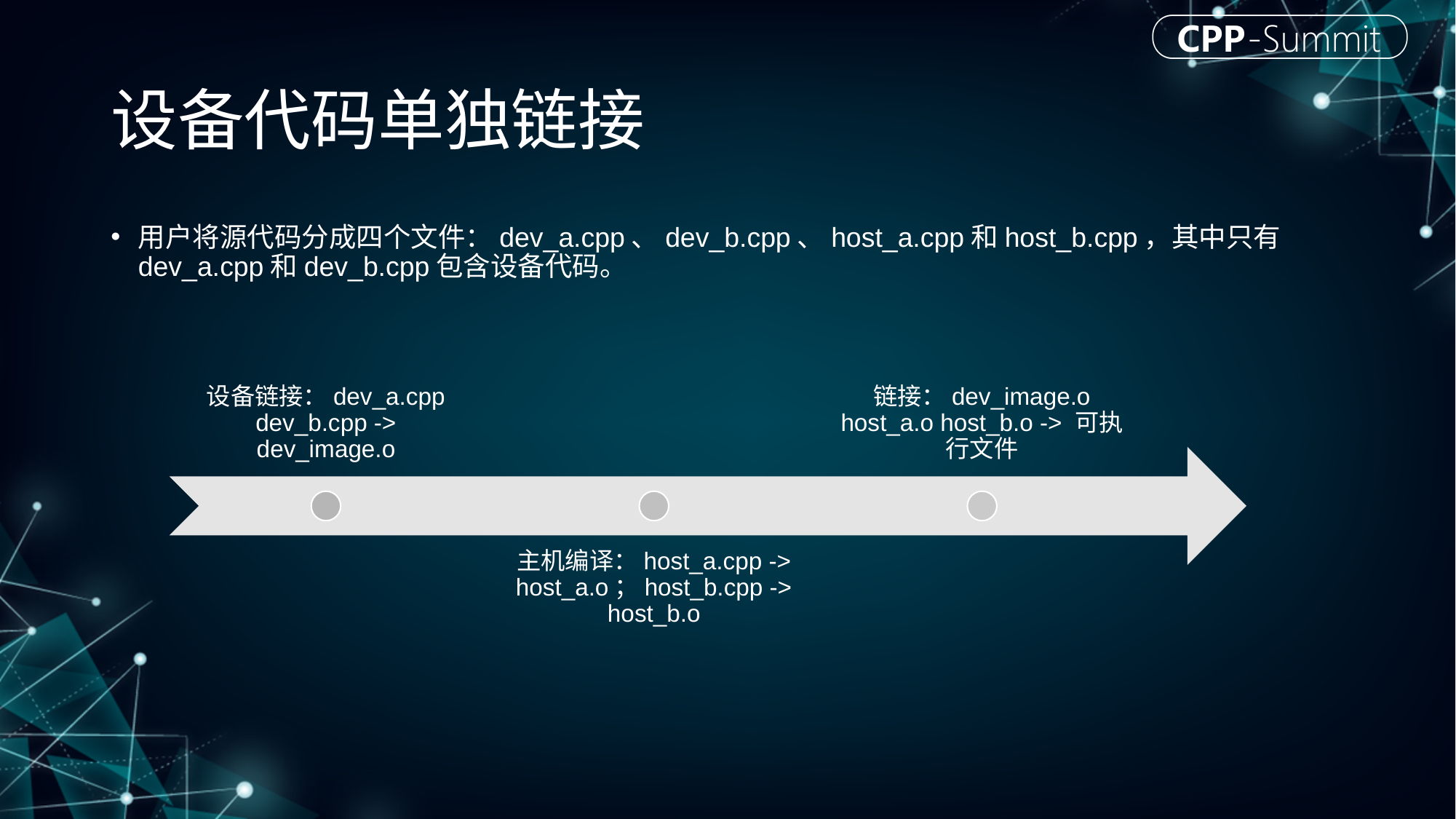

# 设备代码单独链接
用户将源代码分成四个文件：dev_a.cpp、dev_b.cpp、host_a.cpp和host_b.cpp，其中只有dev_a.cpp和dev_b.cpp包含设备代码。
设备链接：dev_a.cpp dev_b.cpp -> dev_image.o
主机编译：host_a.cpp -> host_a.o；host_b.cpp -> host_b.o
链接：dev_image.o host_a.o host_b.o -> 可执行文件